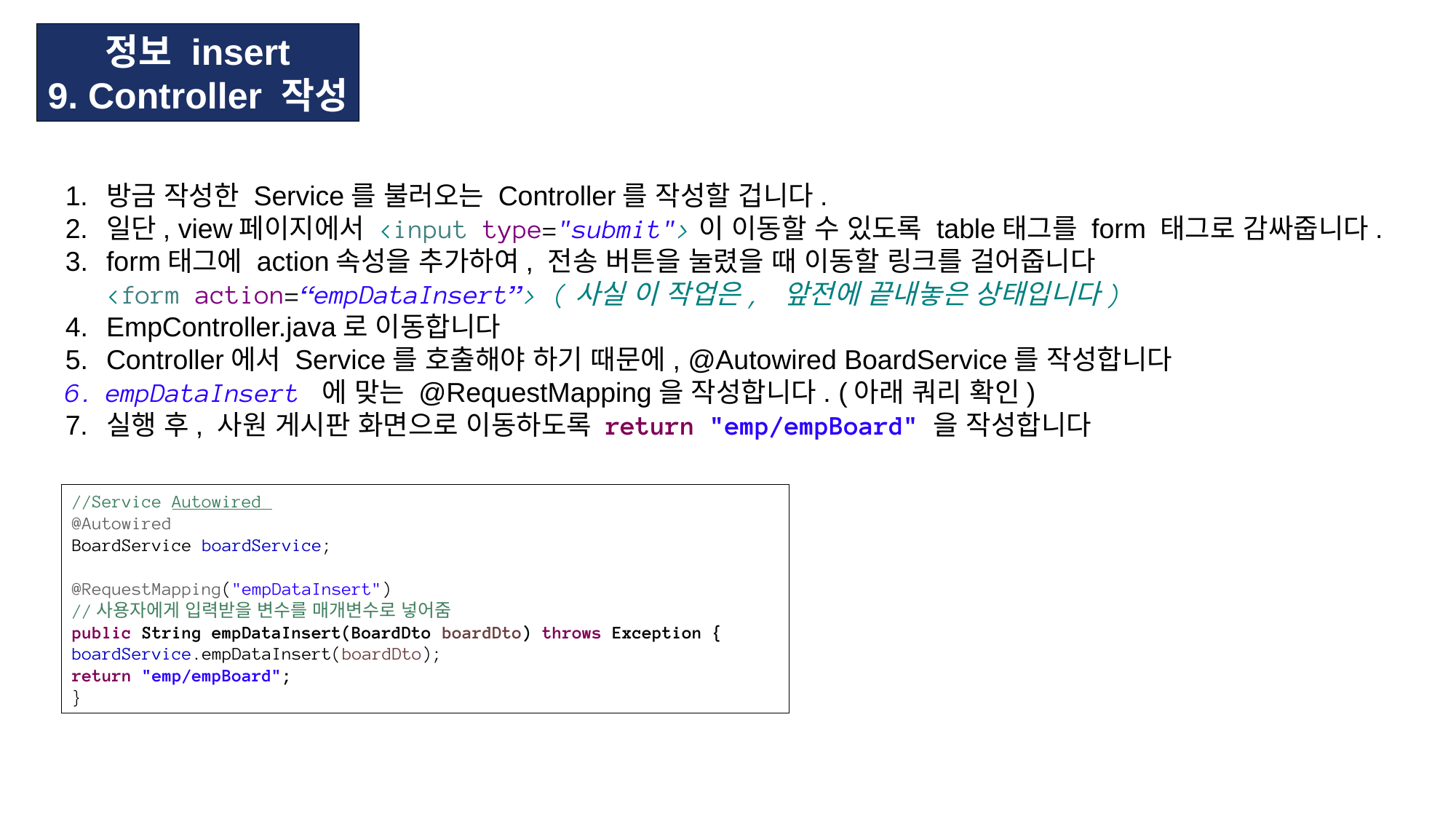

정보 insert
9. Controller 작성
방금 작성한 Service를 불러오는 Controller를 작성할 겁니다.
일단, view페이지에서 <input type="submit">이 이동할 수 있도록 table태그를 form 태그로 감싸줍니다.
form태그에 action속성을 추가하여, 전송 버튼을 눌렸을 때 이동할 링크를 걸어줍니다
<form action=“empDataInsert”> (사실 이 작업은, 앞전에 끝내놓은 상태입니다)
EmpController.java로 이동합니다
Controller에서 Service를 호출해야 하기 때문에, @Autowired BoardService를 작성합니다
empDataInsert 에 맞는 @RequestMapping을 작성합니다. (아래 쿼리 확인)
실행 후, 사원 게시판 화면으로 이동하도록 return "emp/empBoard" 을 작성합니다

//Service Autowired
@Autowired
BoardService boardService;

@RequestMapping("empDataInsert")
//사용자에게 입력받을 변수를 매개변수로 넣어줌
public String empDataInsert(BoardDto boardDto) throws Exception {
boardService.empDataInsert(boardDto);
return "emp/empBoard";
}